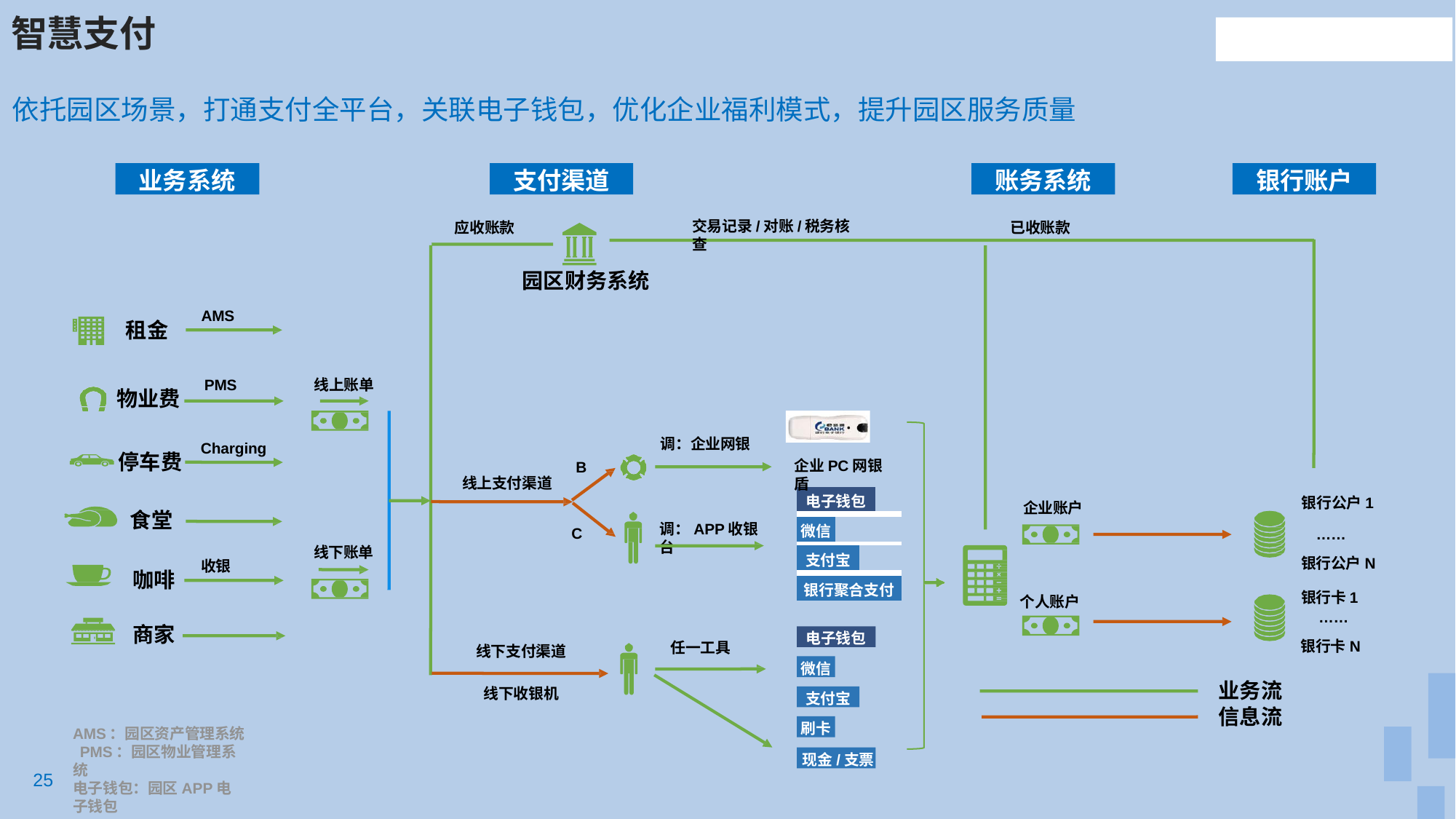

# 智慧支付

依托园区场景，打通支付全平台，关联电子钱包，优化企业福利模式，提升园区服务质量
业务系统
支付渠道
账务系统
银行账户
交易记录/对账/税务核查
应收账款
已收账款

园区财务系统
AMS
租金

PMS
线上账单
物业费

调：企业网银
Charging
停车费
企业PC网银盾

B

线上支付渠道
| 电子钱包 |  |  |  |
| --- | --- | --- | --- |
| 微信 |  |  |  |
| 支付宝 |  |  |  |
| 银行聚合支付 |  |  |  |
银行公户1
……
银行公户N

企业账户

食堂

调：APP收银台
C

线下账单

收银

咖啡

银行卡1
……
银行卡N
个人账户

商家
电子钱包

任一工具
线下支付渠道

微信

业务流 信息流
线下收银机
支付宝

刷卡

AMS：园区资产管理系统  PMS：园区物业管理系统
电子钱包：园区APP电子钱包
现金/支票
25